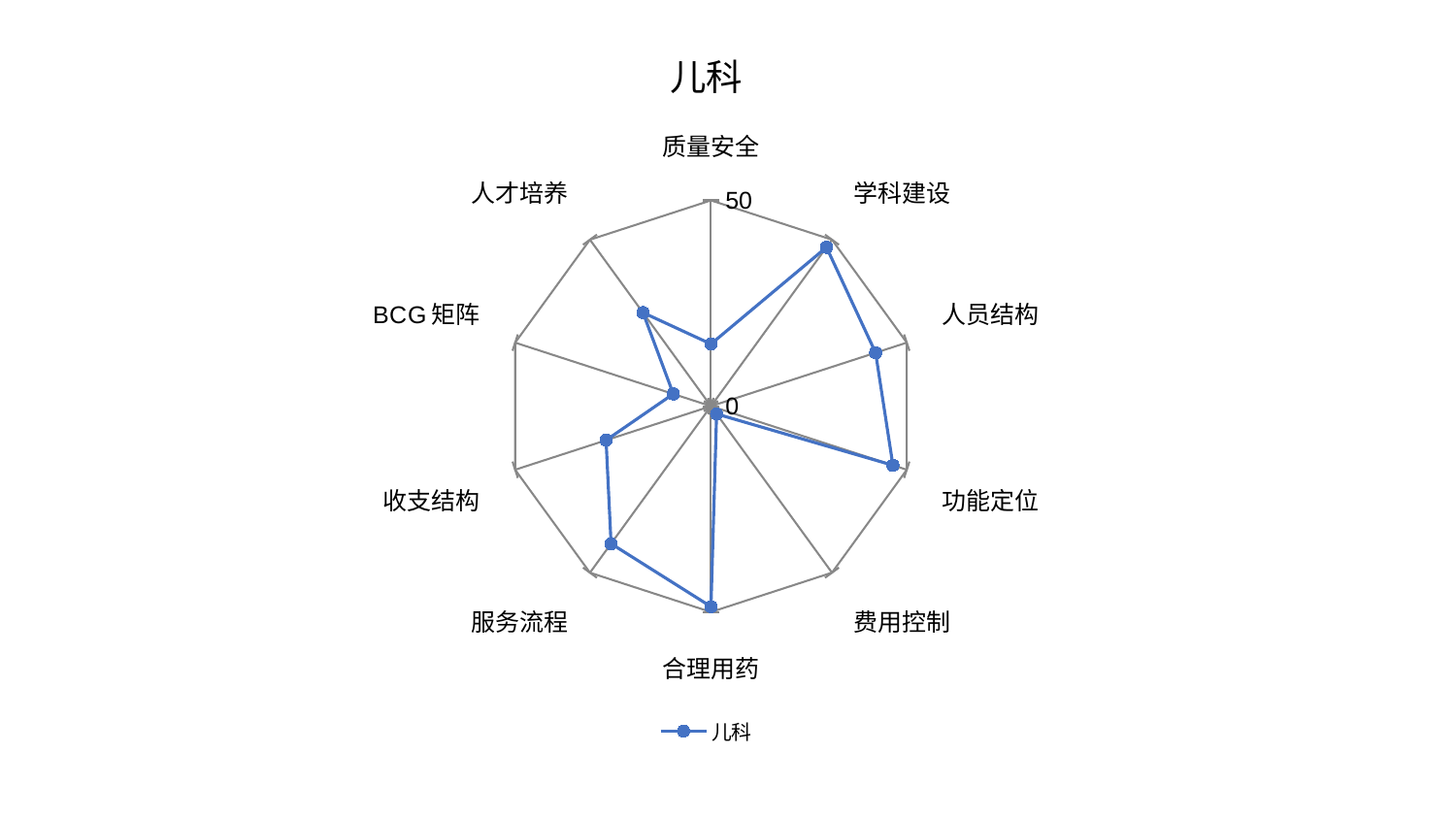

### Chart: 儿科

| Category | 儿科 |
|---|---|
| 质量安全 | 15.108073228278078 |
| 学科建设 | 47.72064809657855 |
| 人员结构 | 42.04367250950944 |
| 功能定位 | 46.46471482401633 |
| 费用控制 | 2.3415014690860794 |
| 合理用药 | 48.69880441146866 |
| 服务流程 | 41.29343774100478 |
| 收支结构 | 26.785761509178812 |
| BCG矩阵 | 9.627925066995287 |
| 人才培养 | 28.105606546121454 |
106